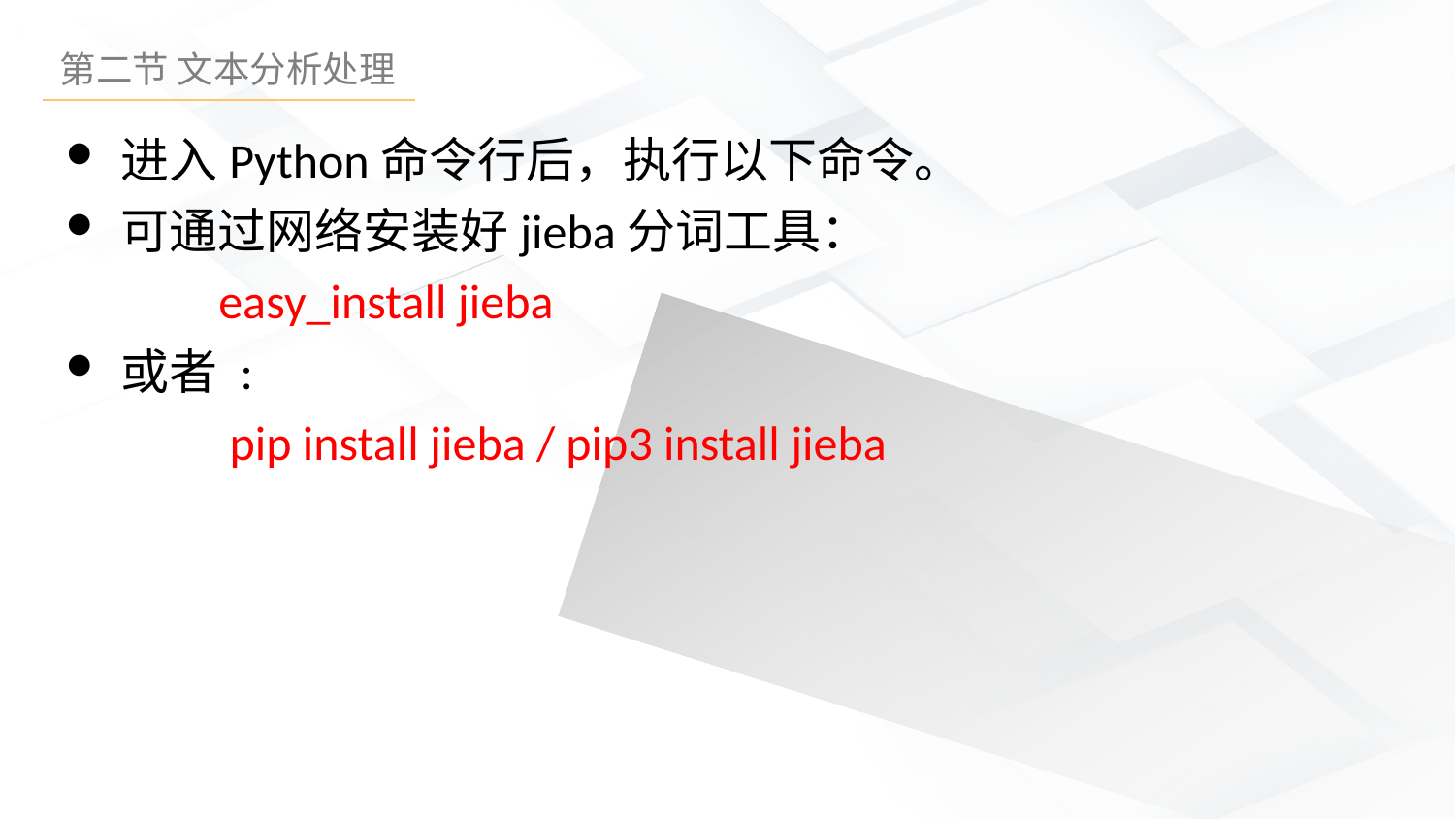

进入Python命令行后，执行以下命令。
可通过网络安装好jieba分词工具：
              easy_install jieba
或者 :
               pip install jieba / pip3 install jieba